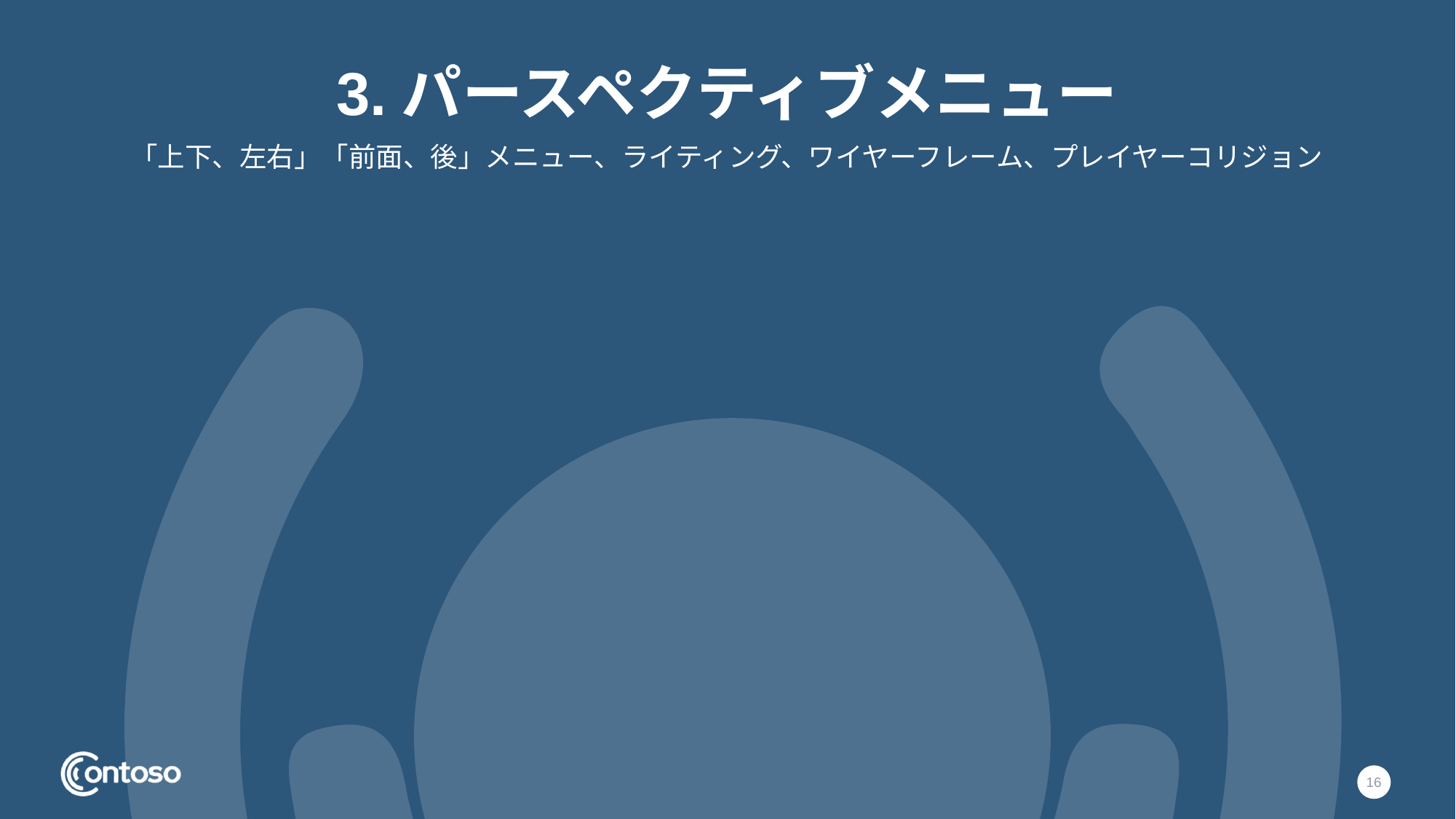

# 3.パースペクティブメニュー
「上下、左右」「前面、後」メニュー、ライティング、ワイヤーフレーム、プレイヤーコリジョン
16